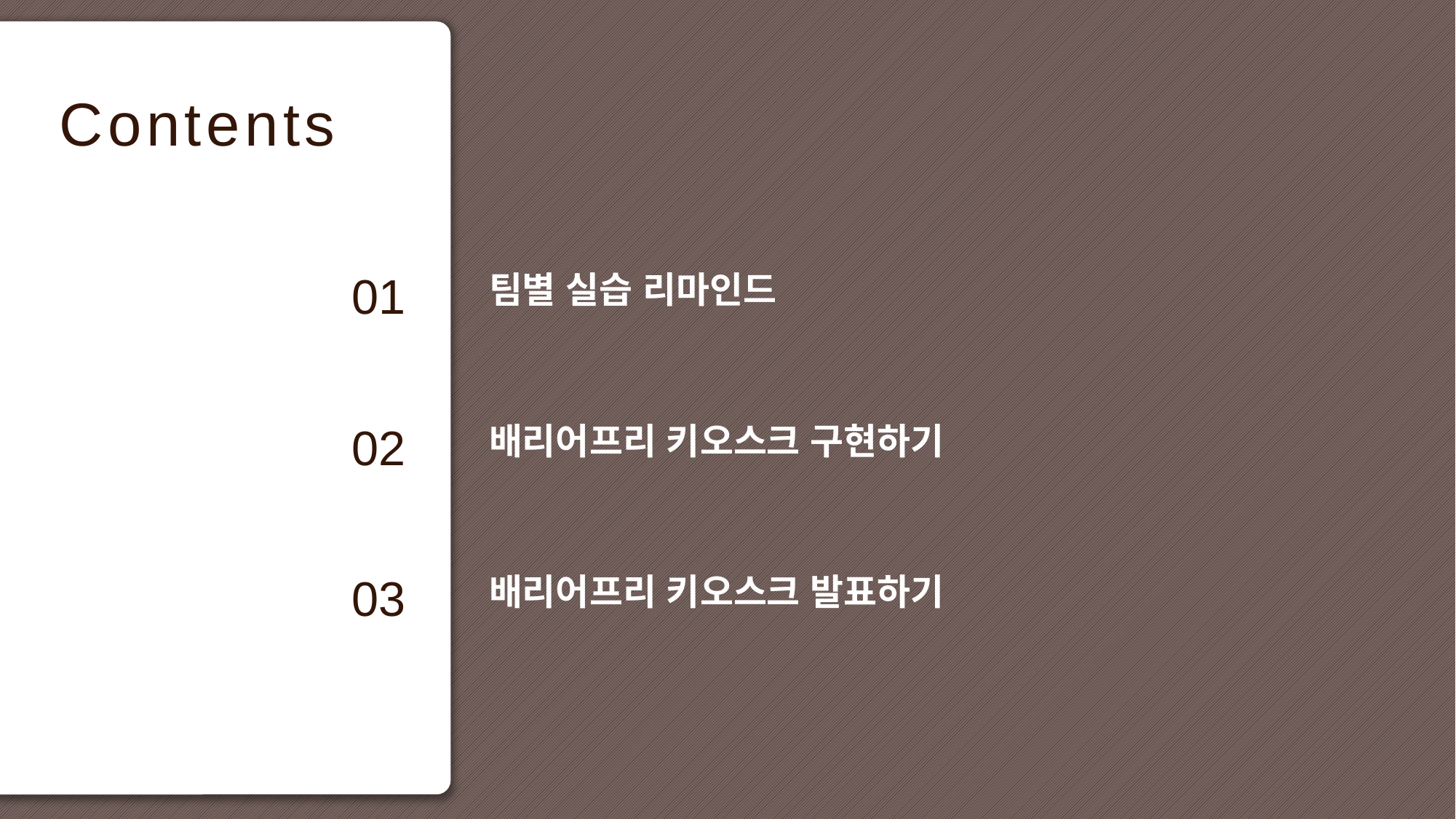

01
팀별 실습 리마인드
02
배리어프리 키오스크 구현하기
03
배리어프리 키오스크 발표하기